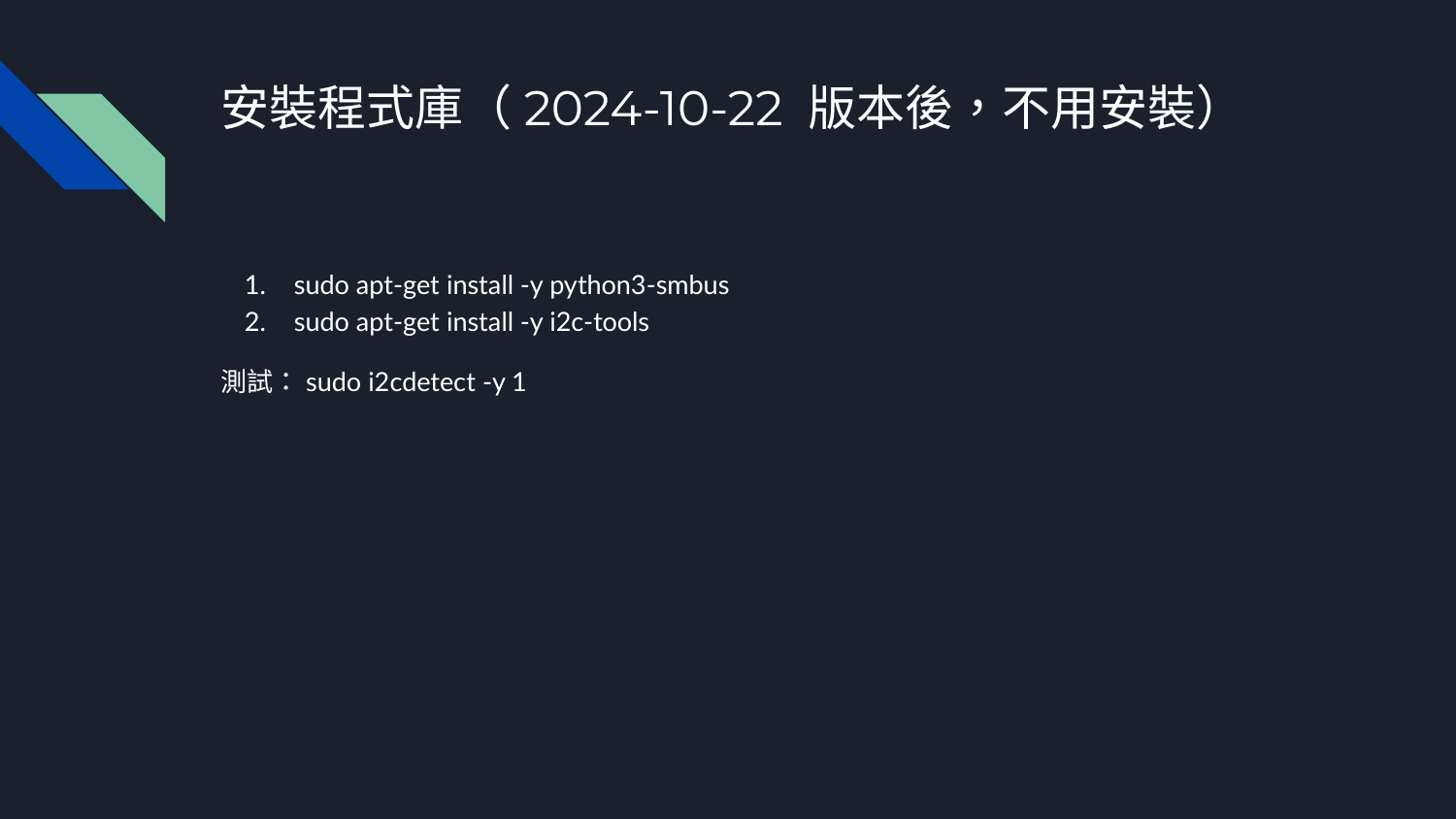

# 安裝程式庫（2024-10-22 版本後，不用安裝）
sudo apt-get install -y python3-smbus
sudo apt-get install -y i2c-tools
測試：sudo i2cdetect -y 1